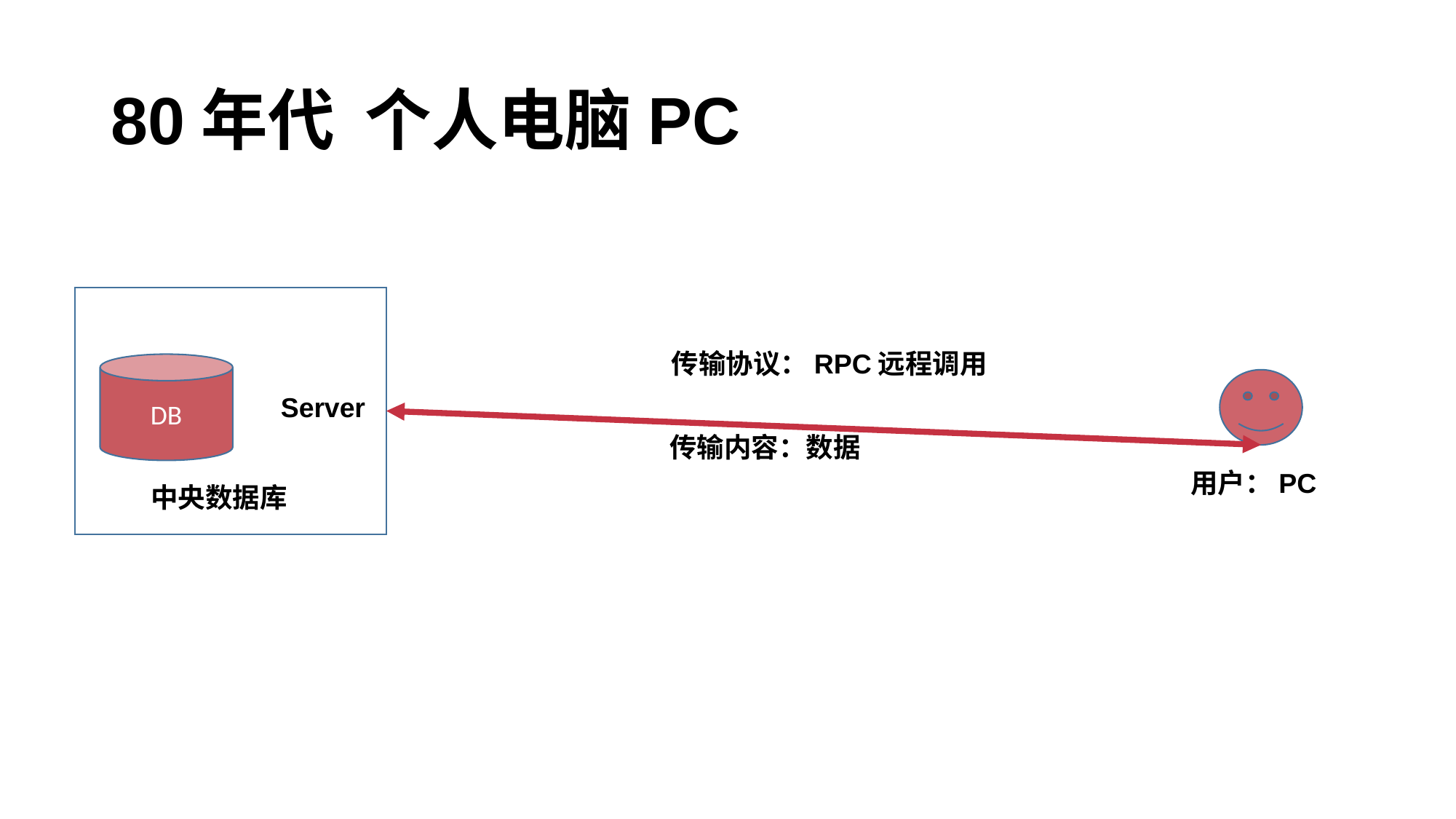

# 80年代  个人电脑PC

传输协议：RPC远程调用
DB

Server
传输内容：数据
用户：PC
中央数据库